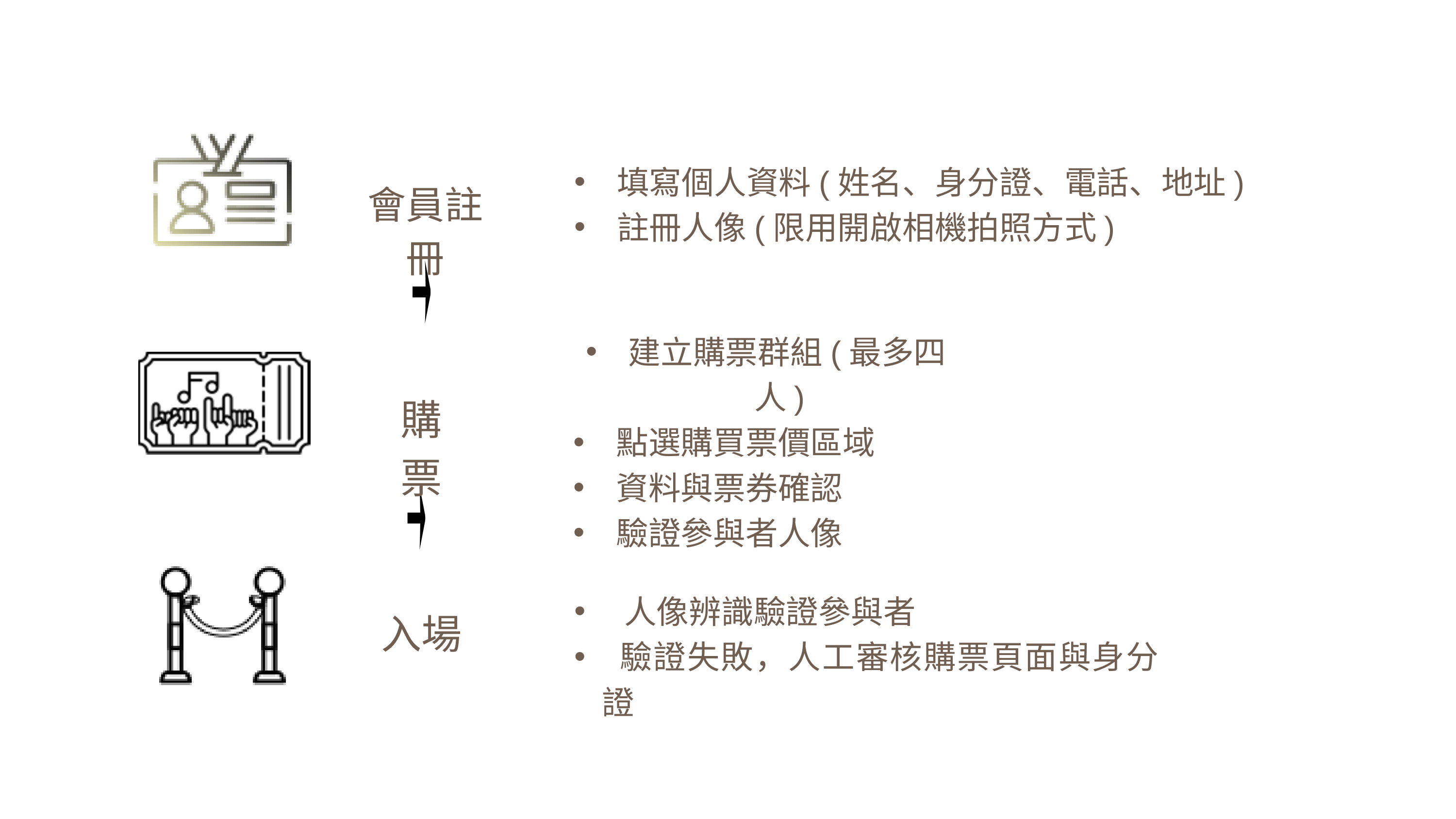

填寫個人資料(姓名、身分證、電話、地址)
 註冊人像(限用開啟相機拍照方式)
會員註冊

 建立購票群組(最多四人)
 點選購買票價區域
 資料與票券確認
 驗證參與者人像

購票

  人像辨識驗證參與者
 驗證失敗，人工審核購票頁面與身分證
入場